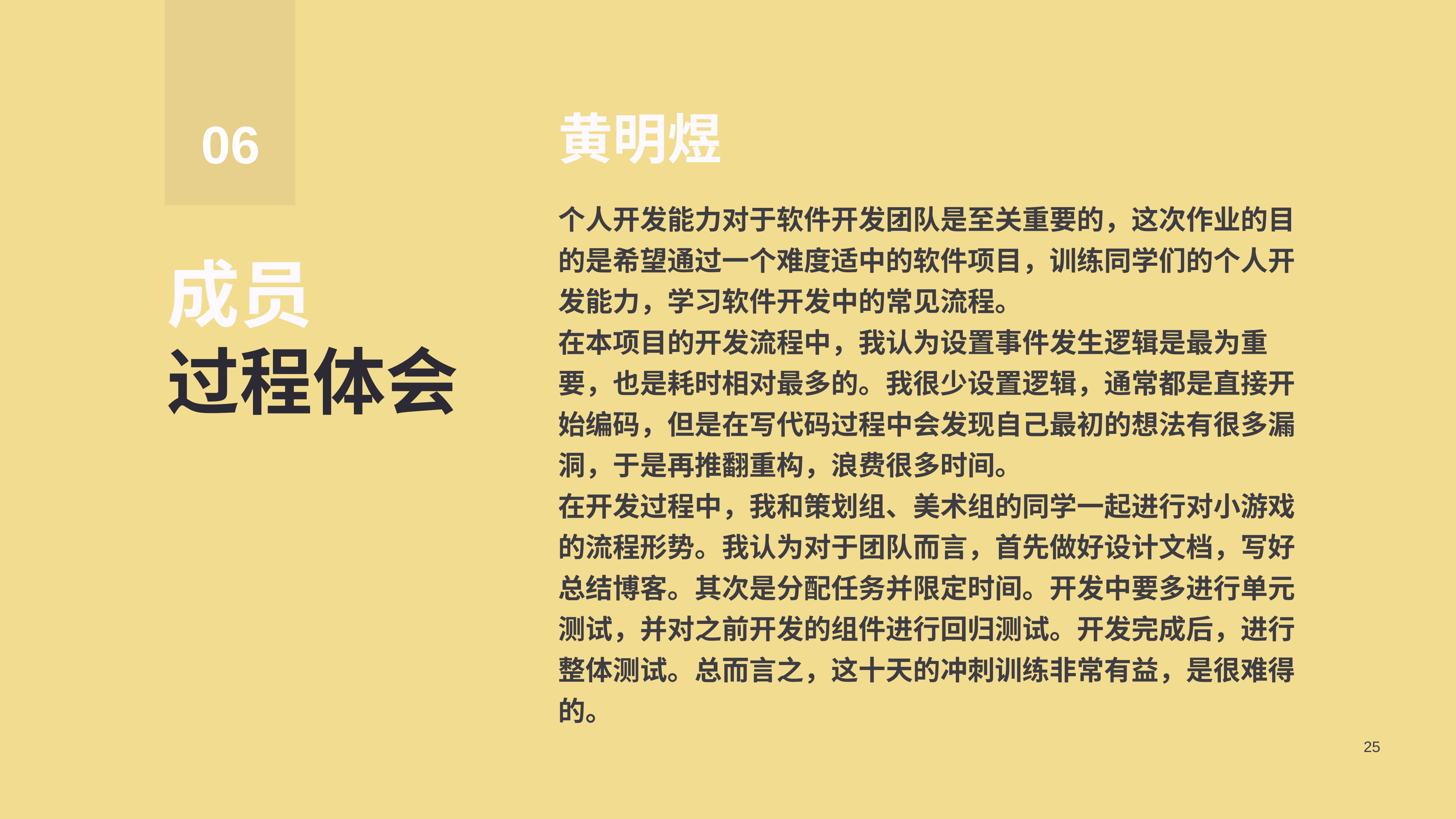

06
黄明煜
个人开发能力对于软件开发团队是至关重要的，这次作业的目的是希望通过一个难度适中的软件项目，训练同学们的个人开发能力，学习软件开发中的常见流程。
在本项目的开发流程中，我认为设置事件发生逻辑是最为重要，也是耗时相对最多的。我很少设置逻辑，通常都是直接开始编码，但是在写代码过程中会发现自己最初的想法有很多漏洞，于是再推翻重构，浪费很多时间。
在开发过程中，我和策划组、美术组的同学一起进行对小游戏的流程形势。我认为对于团队而言，首先做好设计文档，写好总结博客。其次是分配任务并限定时间。开发中要多进行单元测试，并对之前开发的组件进行回归测试。开发完成后，进行整体测试。总而言之，这十天的冲刺训练非常有益，是很难得的。
成员
过程体会
25